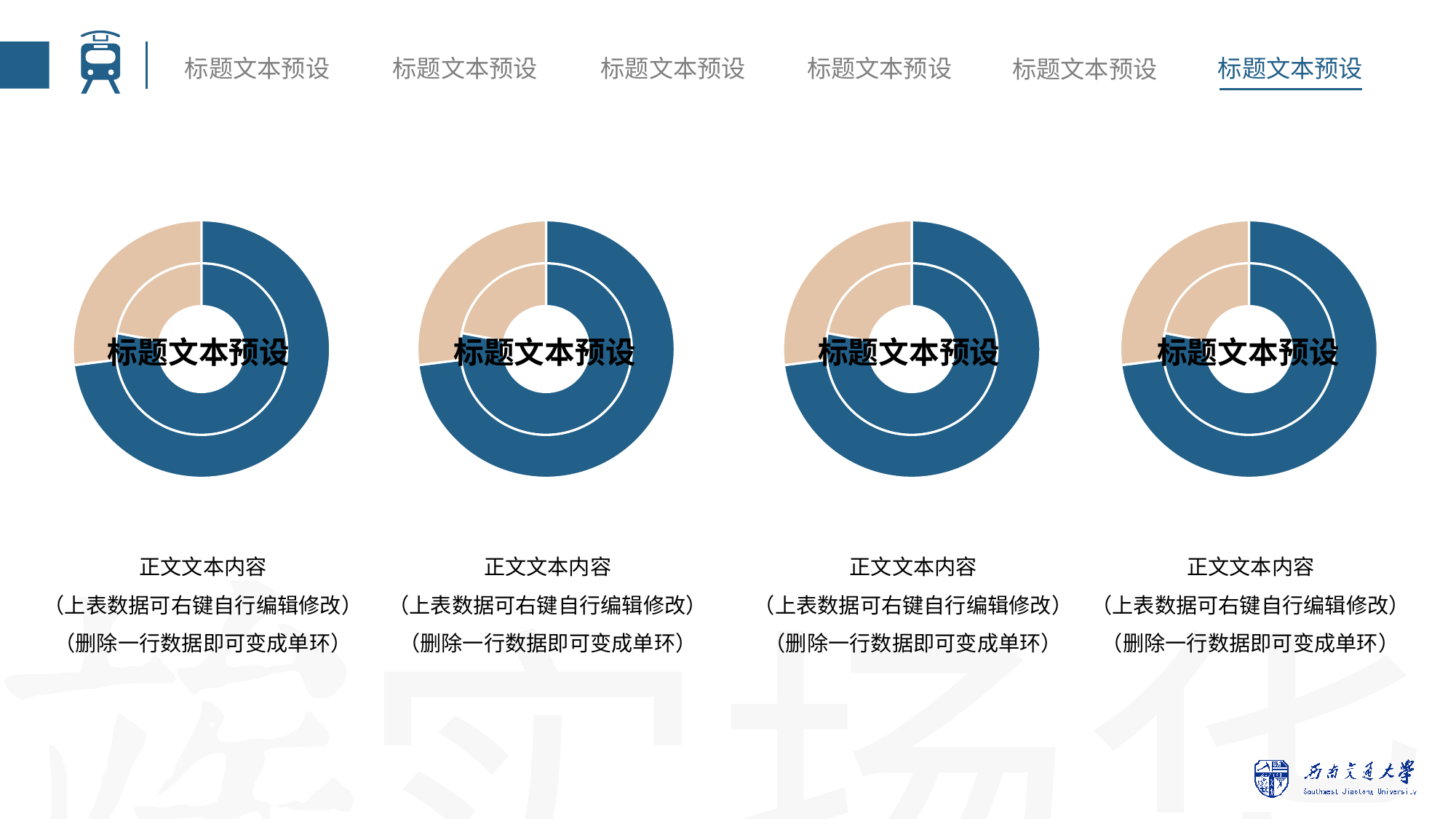

### Chart

| Category | 交通运输规划与管理 |  |  |
|---|---|---|---|
| 1 | 0.78 | 0.73 | None |
| 2 | 0.22 | 0.27 | None |

### Chart

| Category | 交通运输规划与管理 |  |  |
|---|---|---|---|
| 1 | 0.78 | 0.73 | None |
| 2 | 0.22 | 0.27 | None |

### Chart

| Category | 交通运输规划与管理 |  |  |
|---|---|---|---|
| 1 | 0.78 | 0.73 | None |
| 2 | 0.22 | 0.27 | None |

### Chart

| Category | 交通运输规划与管理 |  |  |
|---|---|---|---|
| 1 | 0.78 | 0.73 | None |
| 2 | 0.22 | 0.27 | None |
标题文本预设
标题文本预设
标题文本预设
标题文本预设
正文文本内容
（上表数据可右键自行编辑修改）
（删除一行数据即可变成单环）
正文文本内容
（上表数据可右键自行编辑修改）
（删除一行数据即可变成单环）
正文文本内容
（上表数据可右键自行编辑修改）
（删除一行数据即可变成单环）
正文文本内容
（上表数据可右键自行编辑修改）
（删除一行数据即可变成单环）